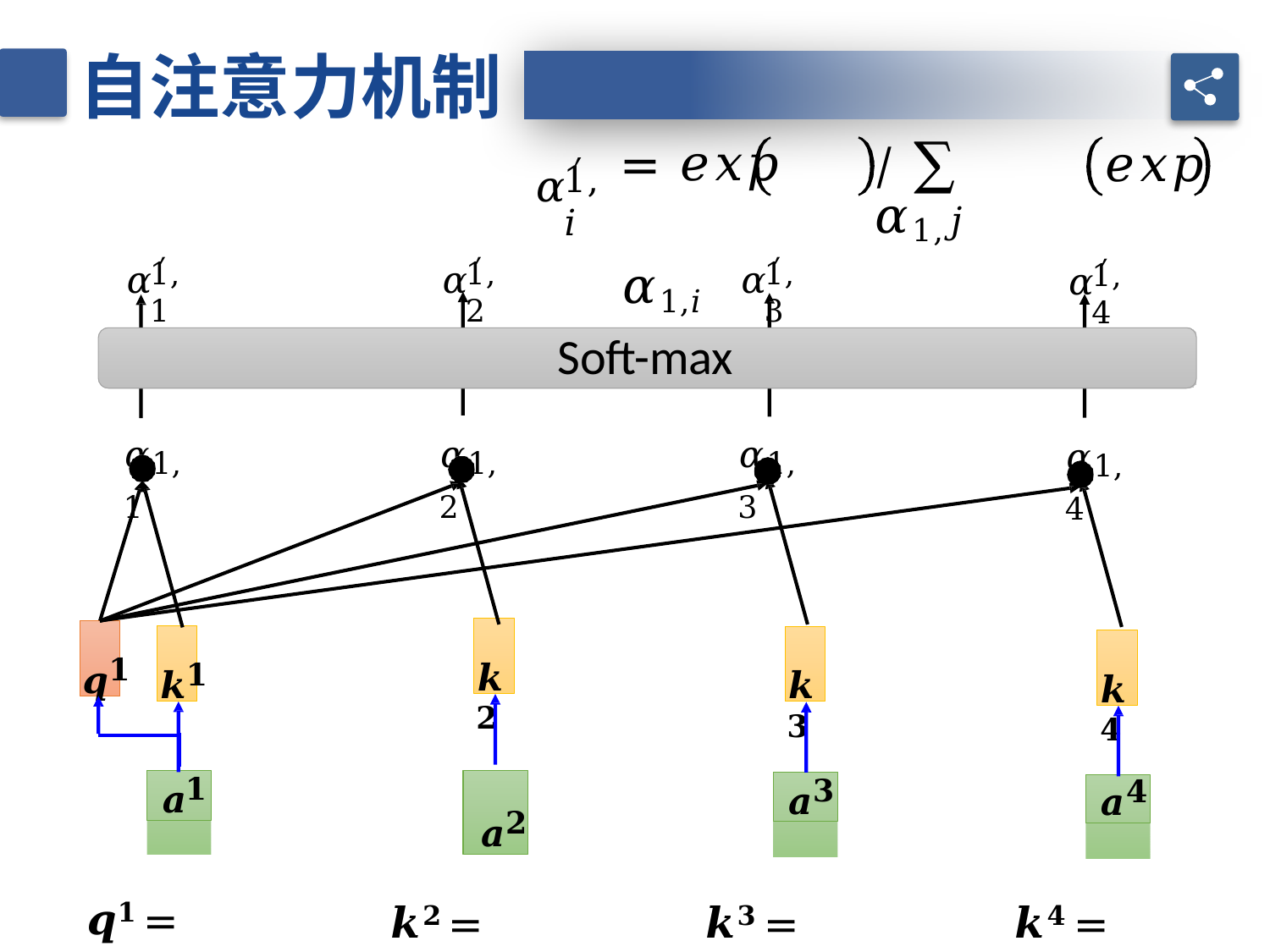

自注意力机制

𝛼′
= 𝑒𝑥𝑝	𝛼1,𝑖
/ ∑	𝑒𝑥𝑝	𝛼1,𝑗

1,𝑖
𝛼′
𝛼′
𝛼′
𝛼′
1,1
1,2
1,3
1,4

Soft-max

𝛼1,1
𝛼1,2
𝛼1,3
𝛼1,4

𝒌𝟐
𝒒𝟏

𝒌𝟏

𝒌𝟑
𝒌𝟒

𝒂𝟏

𝒂𝟐

𝒂𝟑

𝒂𝟒
𝒒𝟏 = 𝑊𝑞𝒂𝟏
𝒌𝟐 = 𝑊𝑘𝒂𝟐
𝒌𝟑 = 𝑊𝑘𝒂𝟑
𝒌𝟒 = 𝑊𝑘𝒂𝟒